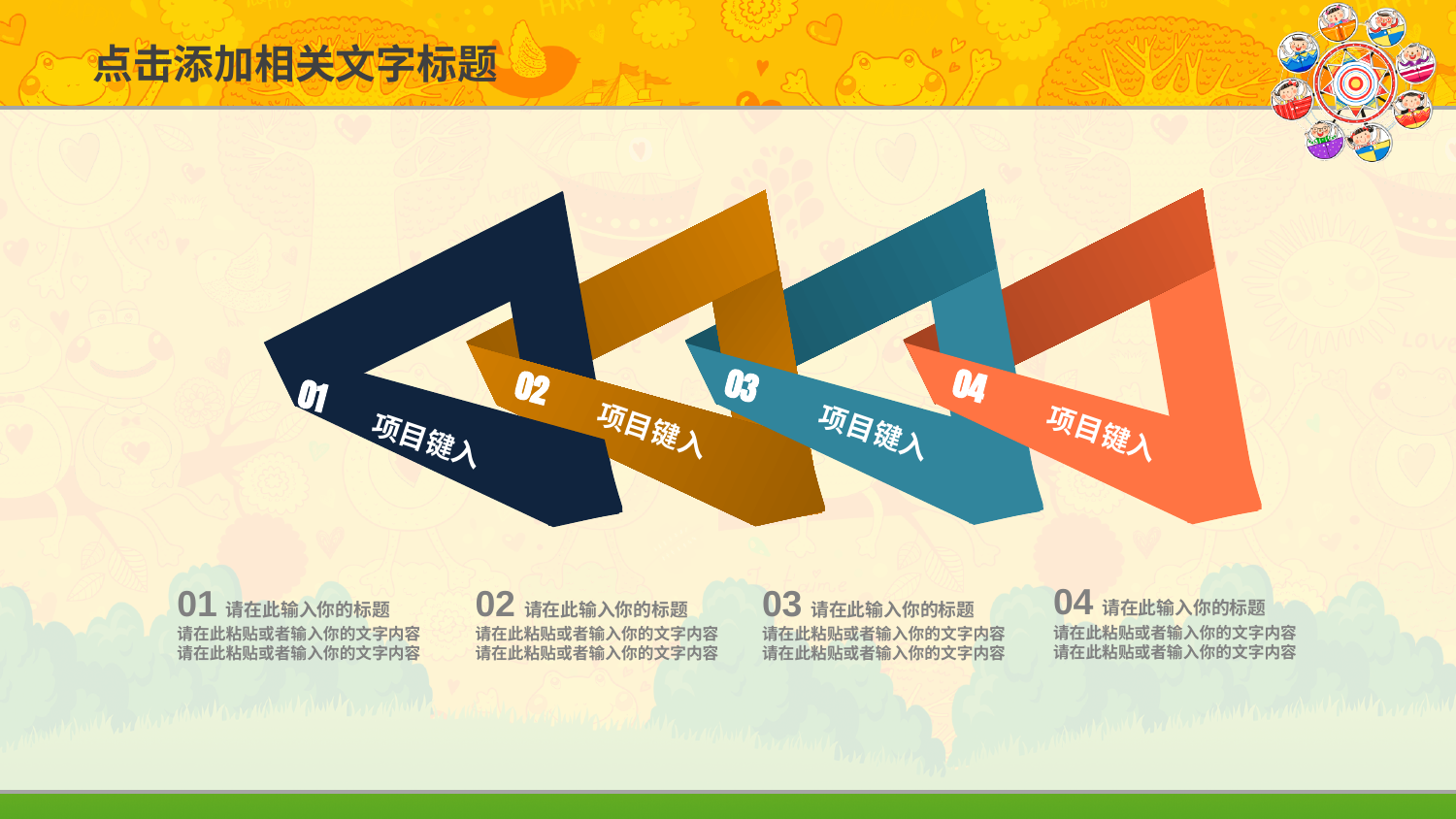

03
项目键入

04
项目键入
02

01
项目键入
项目键入
04请在此输入你的标题
请在此粘贴或者输入你的文字内容
请在此粘贴或者输入你的文字内容
01请在此输入你的标题
请在此粘贴或者输入你的文字内容
请在此粘贴或者输入你的文字内容
02请在此输入你的标题
请在此粘贴或者输入你的文字内容
请在此粘贴或者输入你的文字内容
03请在此输入你的标题
请在此粘贴或者输入你的文字内容
请在此粘贴或者输入你的文字内容